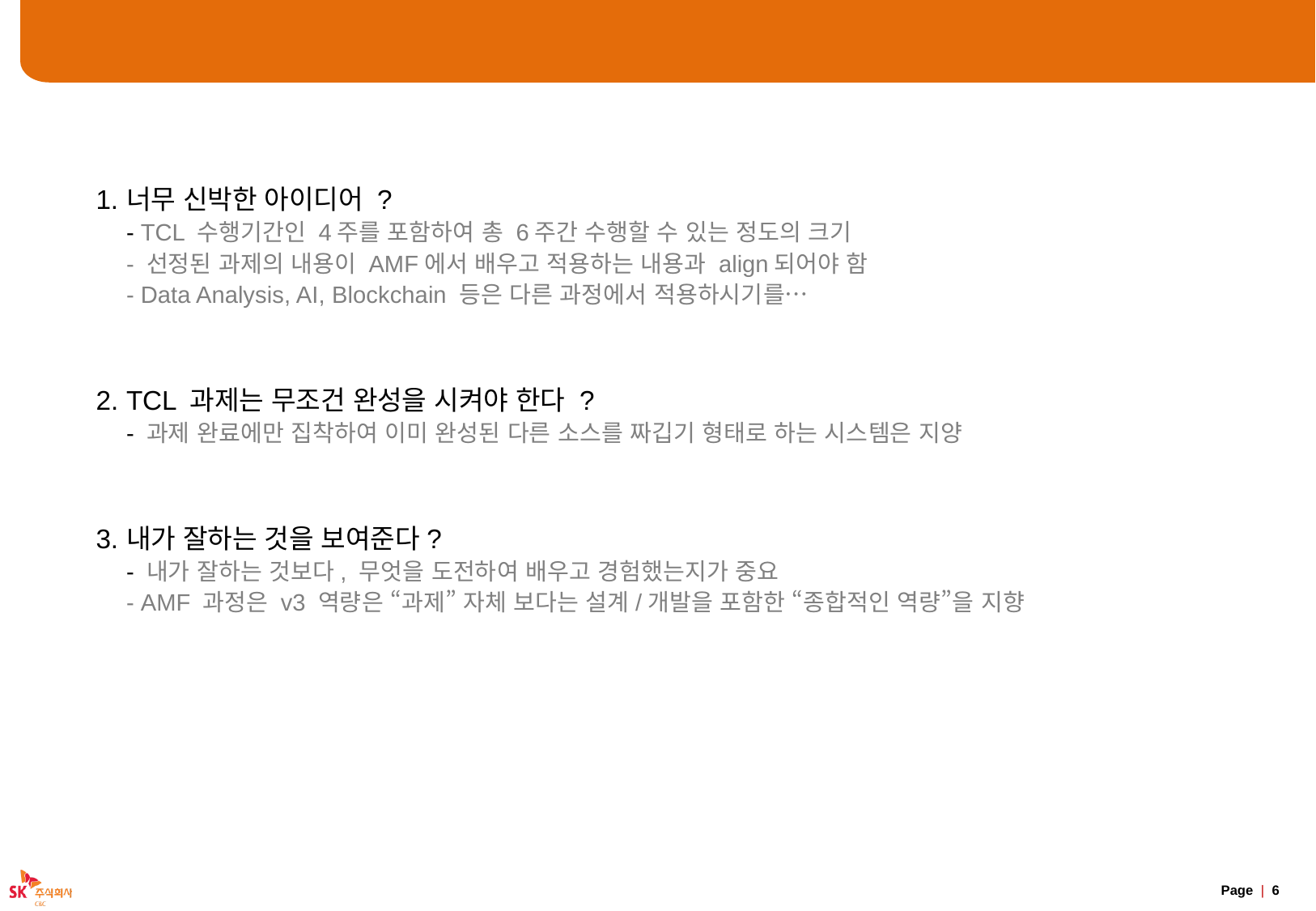

# TCL주제 선정을 위한 주의사항
너무 신박한 아이디어 ?
- TCL 수행기간인 4주를 포함하여 총 6주간 수행할 수 있는 정도의 크기
- 선정된 과제의 내용이 AMF에서 배우고 적용하는 내용과 align되어야 함
- Data Analysis, AI, Blockchain 등은 다른 과정에서 적용하시기를…

TCL 과제는 무조건 완성을 시켜야 한다 ?
- 과제 완료에만 집착하여 이미 완성된 다른 소스를 짜깁기 형태로 하는 시스템은 지양

내가 잘하는 것을 보여준다?
- 내가 잘하는 것보다, 무엇을 도전하여 배우고 경험했는지가 중요
- AMF 과정은 v3 역량은 “과제” 자체 보다는 설계/개발을 포함한 “종합적인 역량”을 지향